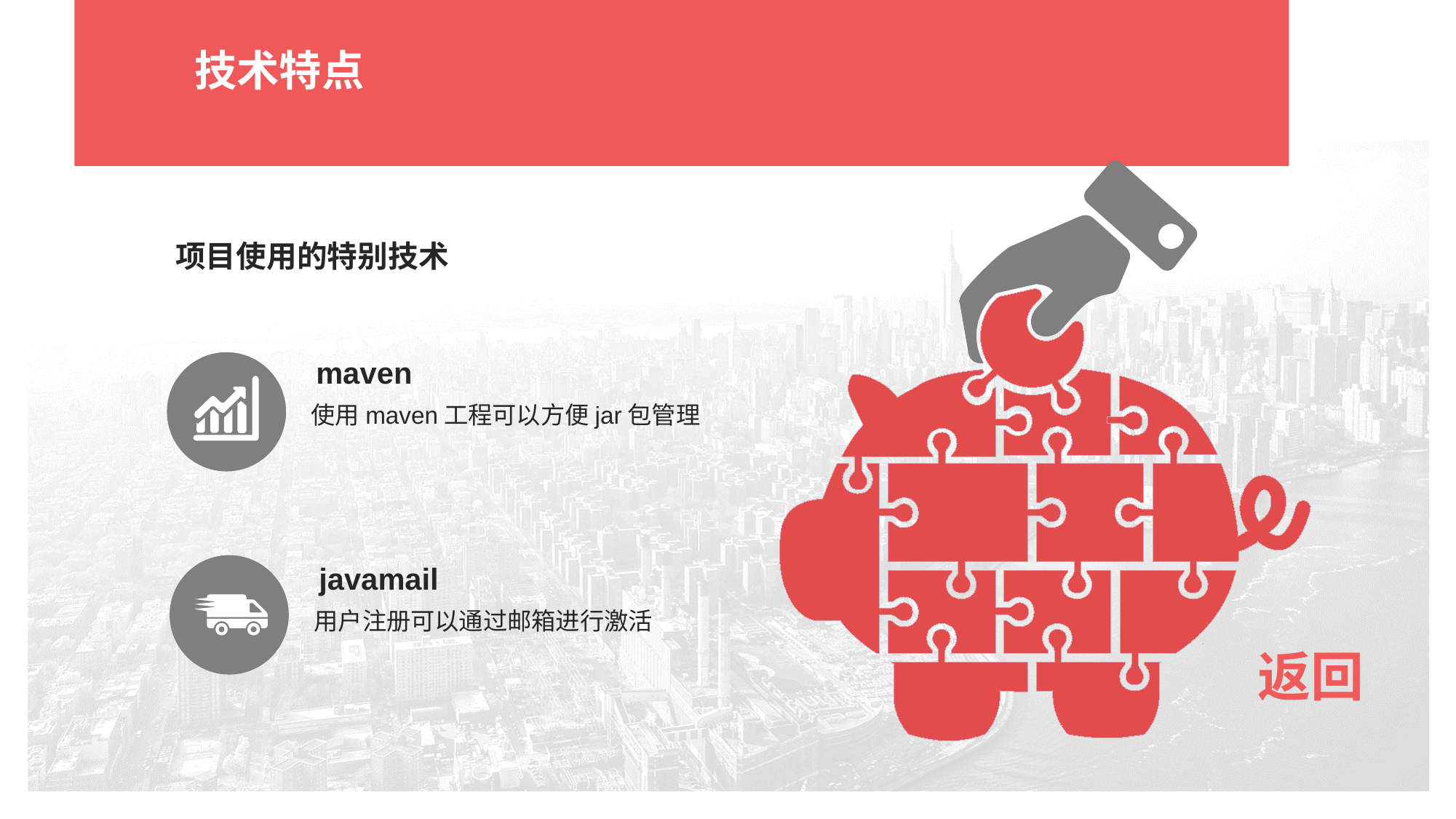

技术特点

项目使用的特别技术

maven

使用maven工程可以方便jar包管理
javamail

用户注册可以通过邮箱进行激活
返回